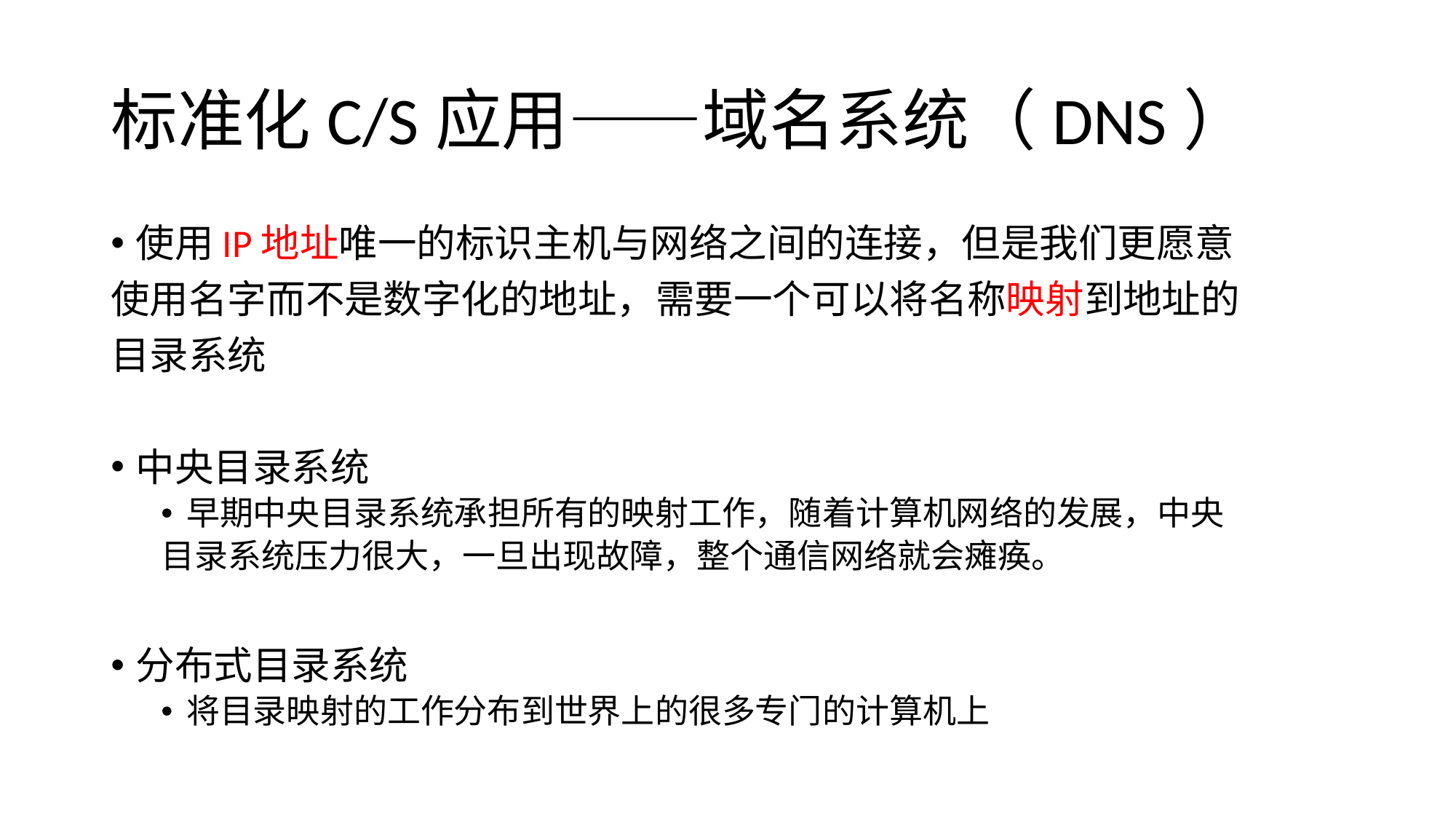

# 标准化C/S应用——域名系统（DNS）
使用IP地址唯一的标识主机与网络之间的连接，但是我们更愿意
使用名字而不是数字化的地址，需要一个可以将名称映射到地址的
目录系统

中央目录系统
早期中央目录系统承担所有的映射工作，随着计算机网络的发展，中央
目录系统压力很大，一旦出现故障，整个通信网络就会瘫痪。

分布式目录系统
将目录映射的工作分布到世界上的很多专门的计算机上